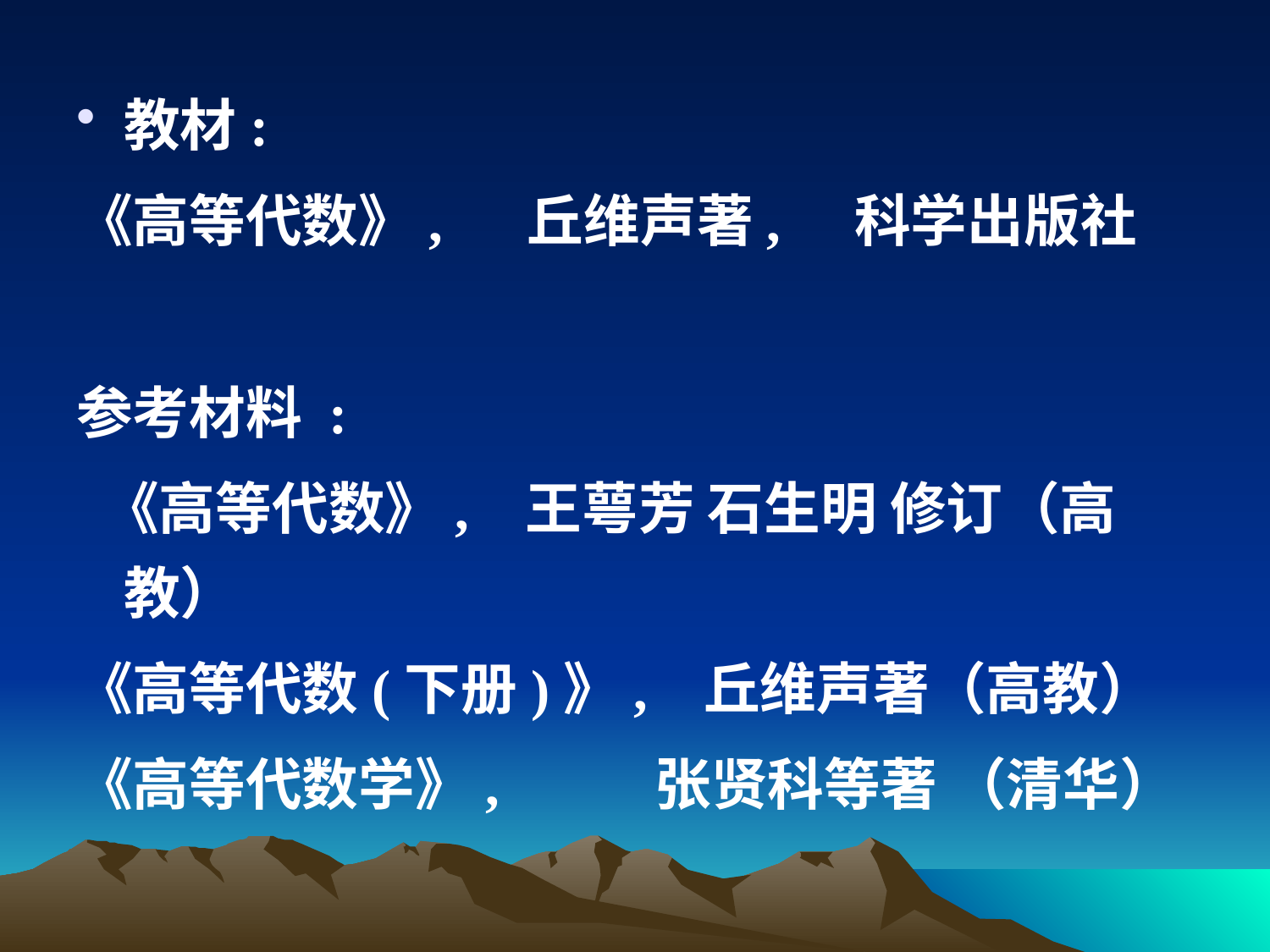

教材:
《高等代数》,     丘维声著,    科学出版社

参考材料 :
 《高等代数》,   王萼芳 石生明 修订（高教）
《高等代数(下册)》,   丘维声著（高教）
《高等代数学》,          张贤科等著 （清华）